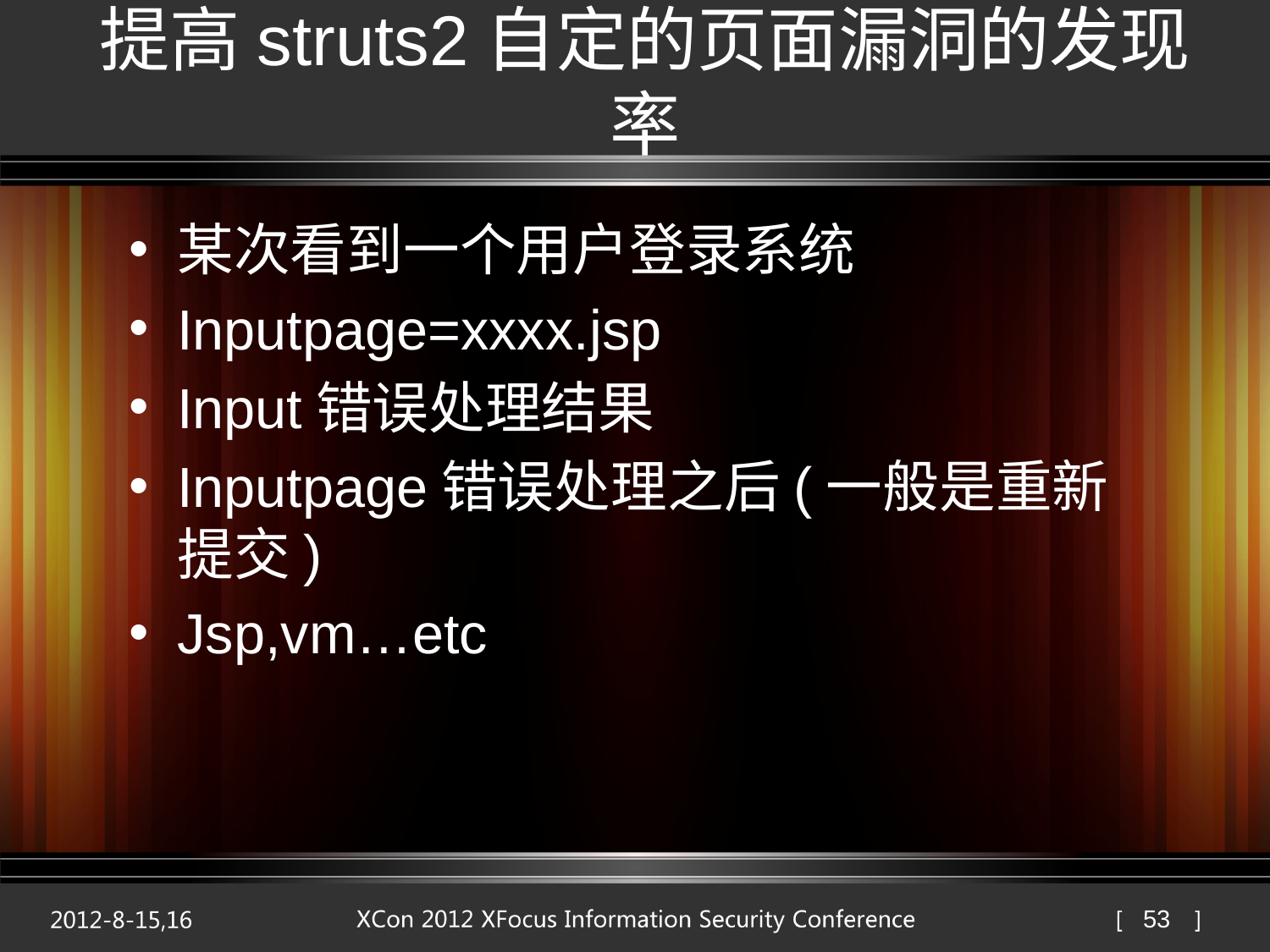

# 提高struts2自定的页面漏洞的发现率
某次看到一个用户登录系统
Inputpage=xxxx.jsp
Input错误处理结果
Inputpage错误处理之后(一般是重新提交)
Jsp,vm…etc
53